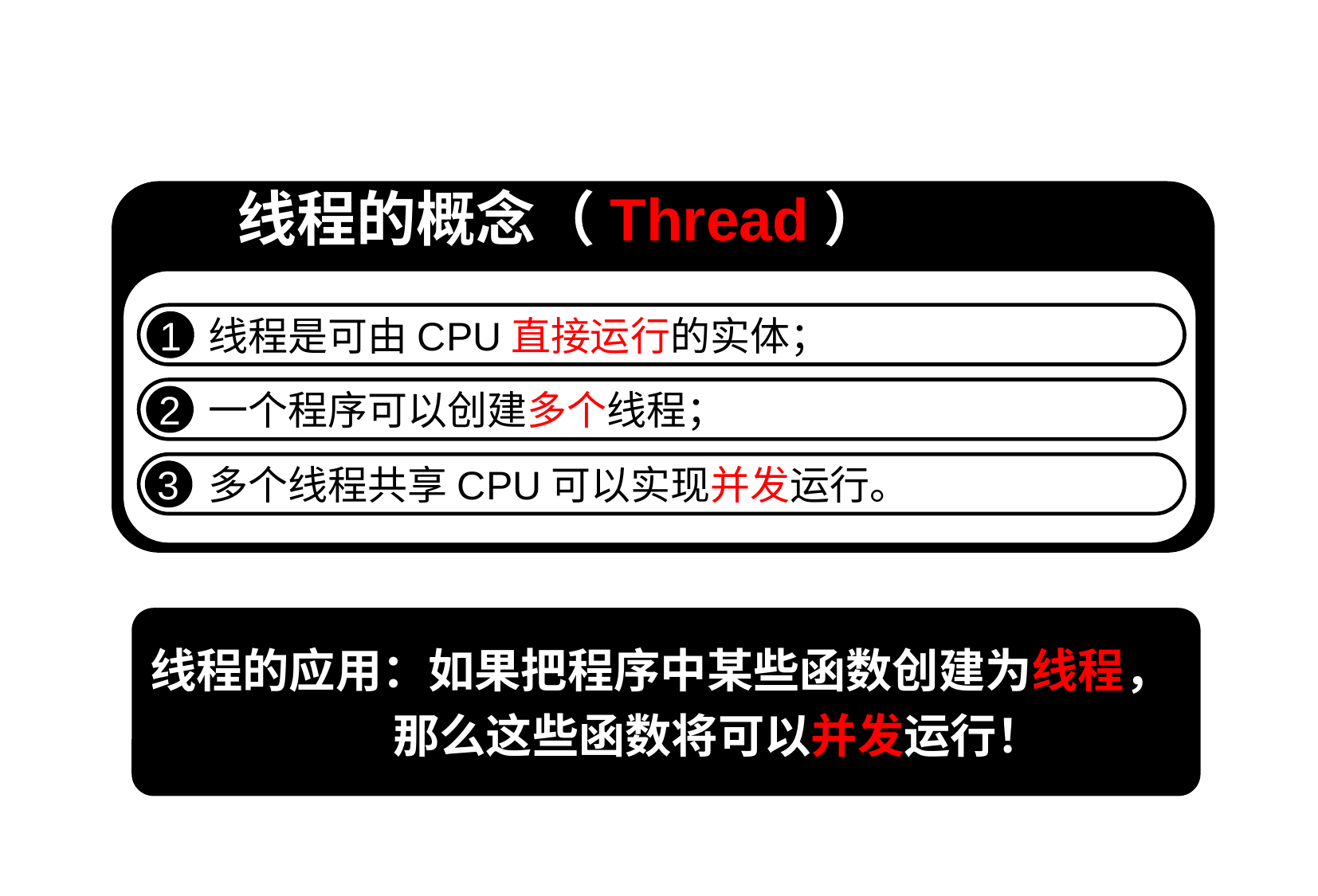

线程的概念（Thread）

线程是可由CPU直接运行的实体；
1

一个程序可以创建多个线程；
2

多个线程共享CPU可以实现并发运行。
3
线程的应用：如果把程序中某些函数创建为线程，
                      那么这些函数将可以并发运行！